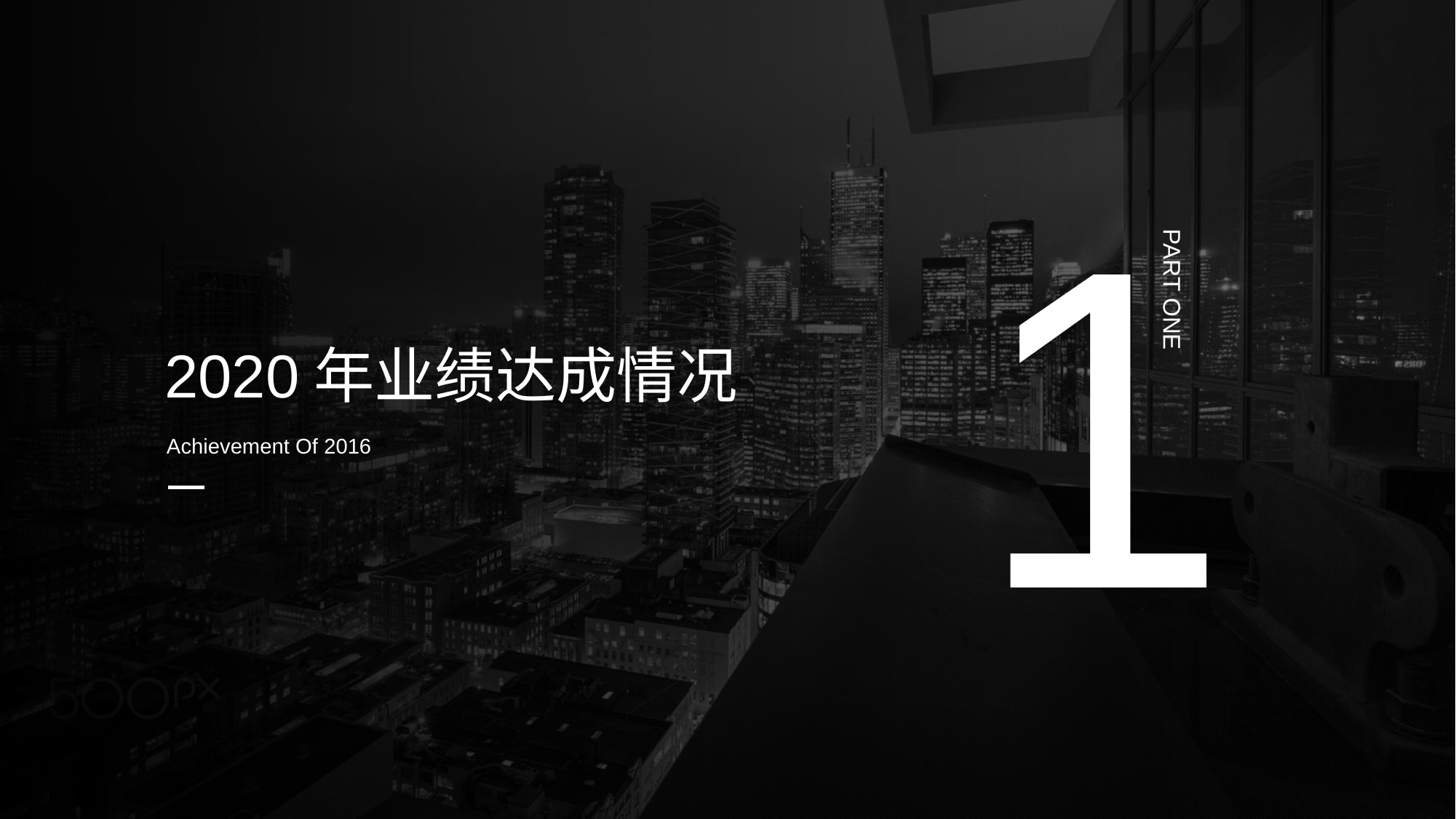

1
PART ONE
2020年业绩达成情况
Achievement Of 2016